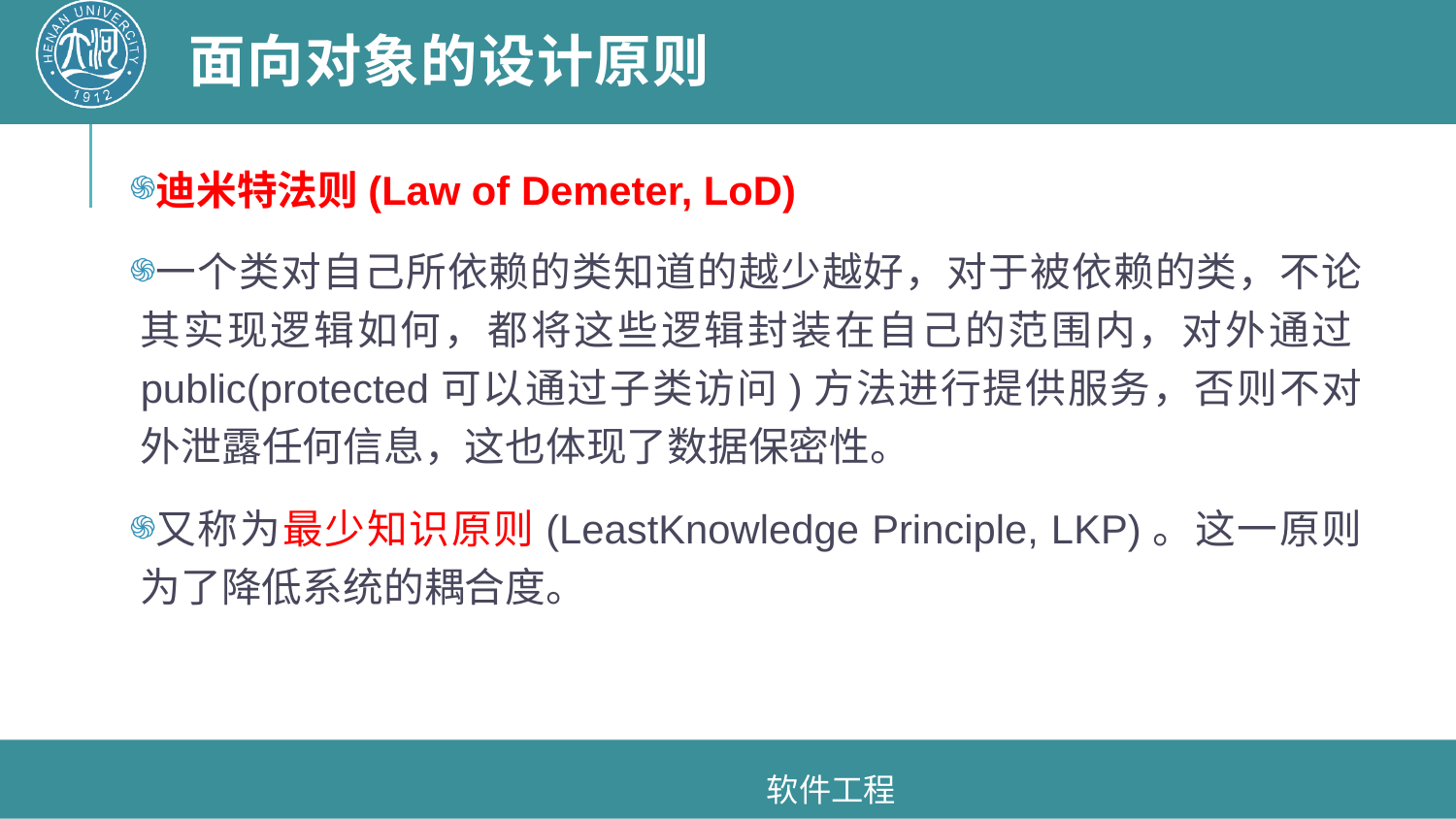

# 面向对象的设计原则
迪米特法则(Law of Demeter, LoD)
一个类对自己所依赖的类知道的越少越好，对于被依赖的类，不论其实现逻辑如何，都将这些逻辑封装在自己的范围内，对外通过public(protected可以通过子类访问)方法进行提供服务，否则不对外泄露任何信息，这也体现了数据保密性。
又称为最少知识原则(LeastKnowledge Principle, LKP)。这一原则为了降低系统的耦合度。

软件工程
209